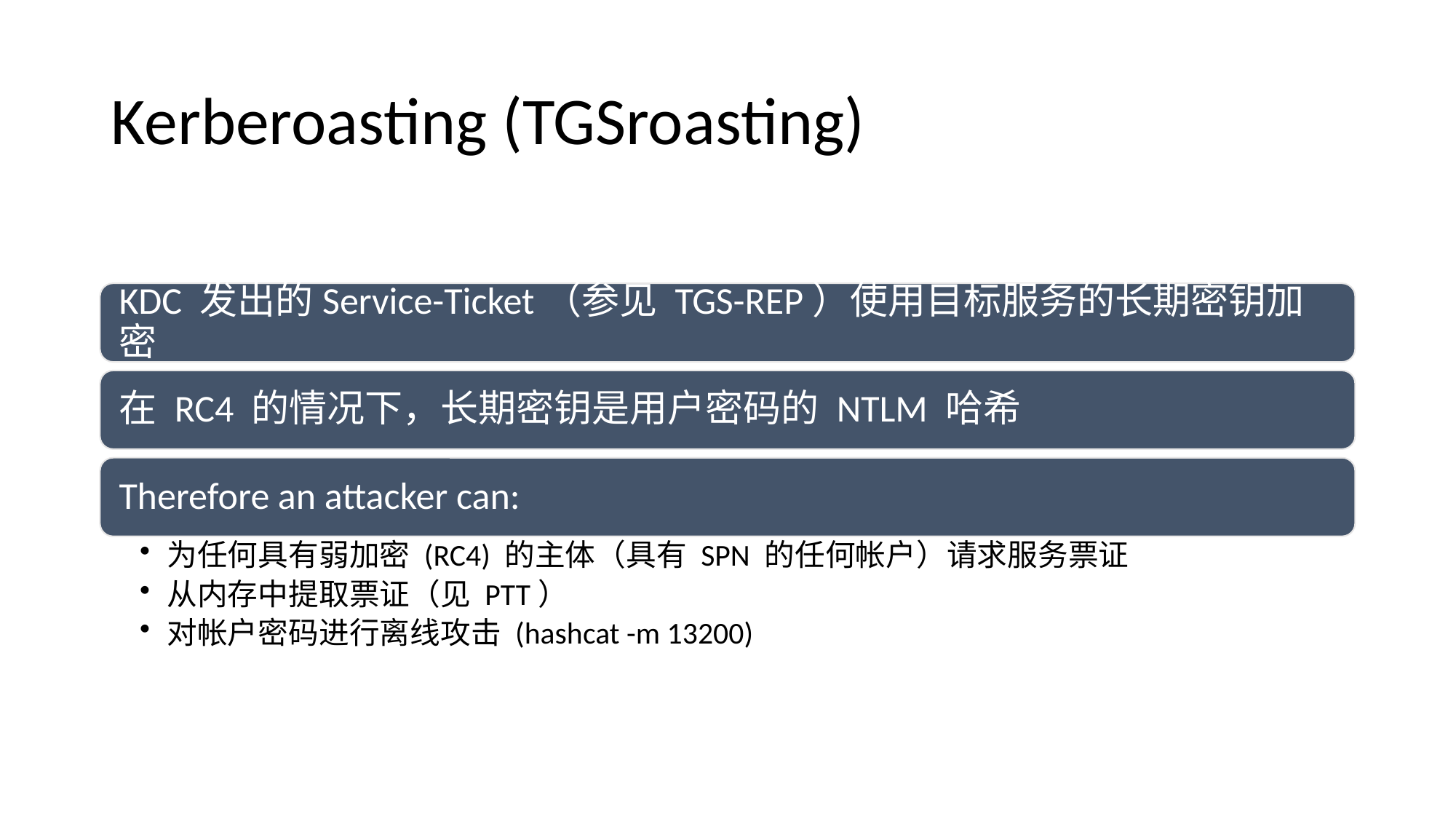

# Kerberoasting (TGSroasting)
KDC 发出的Service-Ticket（参见 TGS-REP）使用目标服务的长期密钥加密
在 RC4 的情况下，长期密钥是用户密码的 NTLM 哈希
Therefore an attacker can:
为任何具有弱加密 (RC4) 的主体（具有 SPN 的任何帐户）请求服务票证
从内存中提取票证（见 PTT）
对帐户密码进行离线攻击 (hashcat -m 13200)